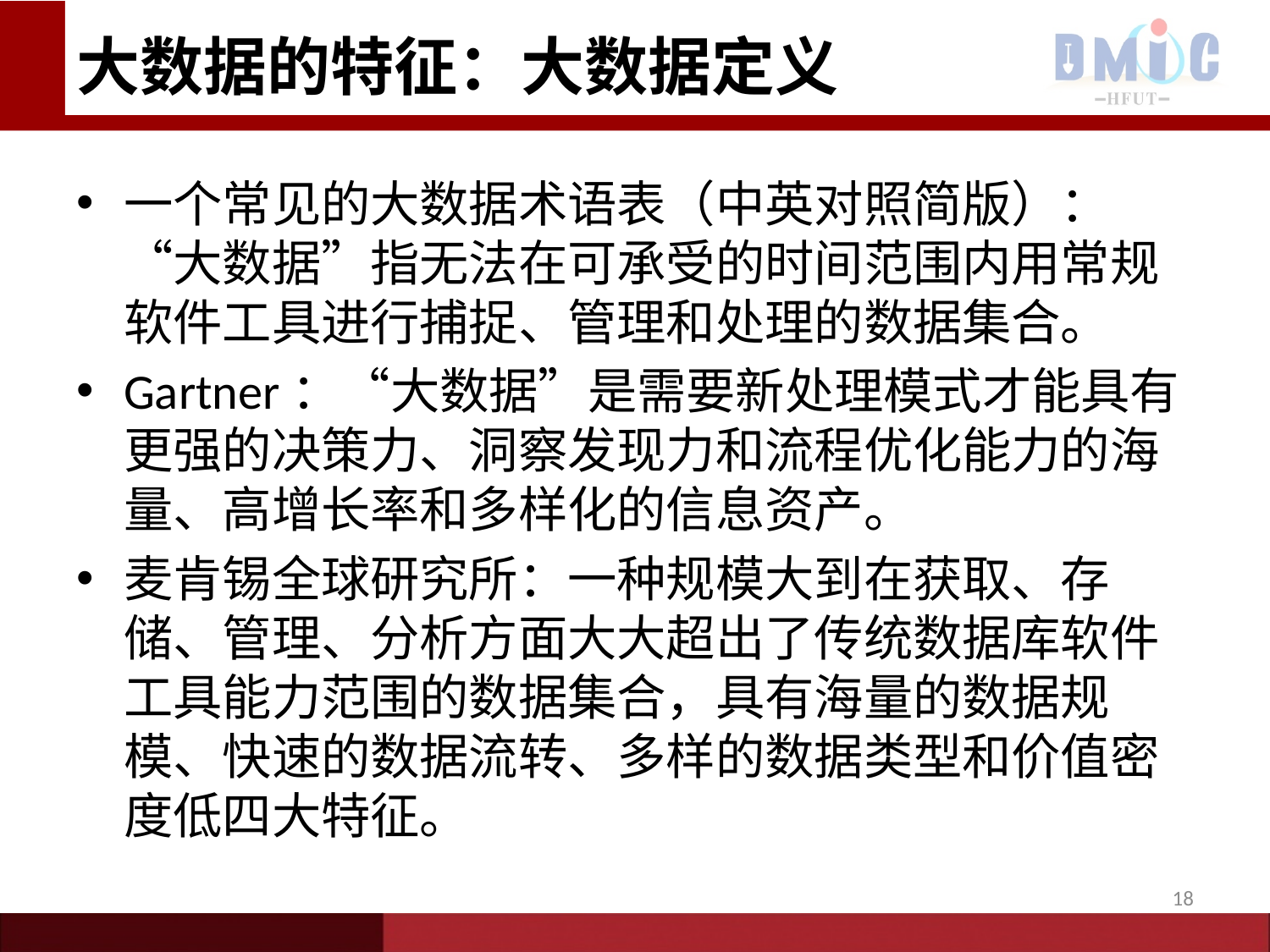

# 大数据的特征：大数据定义
一个常见的大数据术语表（中英对照简版）：“大数据”指无法在可承受的时间范围内用常规软件工具进行捕捉、管理和处理的数据集合。
Gartner：“大数据”是需要新处理模式才能具有更强的决策力、洞察发现力和流程优化能力的海量、高增长率和多样化的信息资产。
麦肯锡全球研究所：一种规模大到在获取、存储、管理、分析方面大大超出了传统数据库软件工具能力范围的数据集合，具有海量的数据规模、快速的数据流转、多样的数据类型和价值密度低四大特征。
18